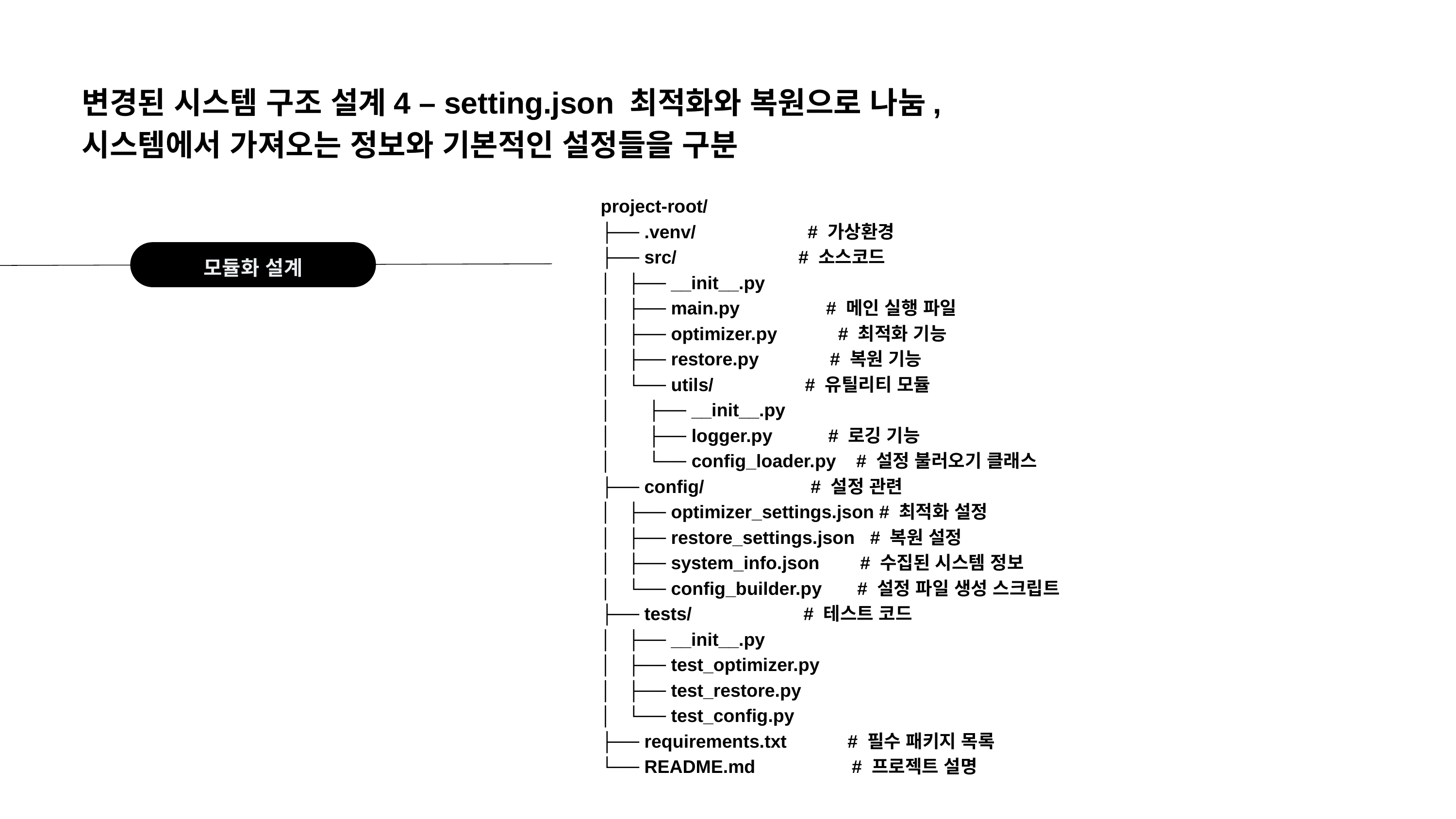

변경된 시스템 구조 설계4 – setting.json 최적화와 복원으로 나눔, 시스템에서 가져오는 정보와 기본적인 설정들을 구분
project-root/
├── .venv/                      # 가상환경
├── src/                        # 소스코드
│   ├── __init__.py
│   ├── main.py                 # 메인 실행 파일
│   ├── optimizer.py            # 최적화 기능
│   ├── restore.py              # 복원 기능
│   └── utils/                  # 유틸리티 모듈
│       ├── __init__.py
│       ├── logger.py           # 로깅 기능
│       └── config_loader.py    # 설정 불러오기 클래스
├── config/                     # 설정 관련
│   ├── optimizer_settings.json # 최적화 설정
│   ├── restore_settings.json   # 복원 설정
│   ├── system_info.json        # 수집된 시스템 정보
│   └── config_builder.py       # 설정 파일 생성 스크립트
├── tests/                      # 테스트 코드
│   ├── __init__.py
│   ├── test_optimizer.py
│   ├── test_restore.py
│   └── test_config.py
├── requirements.txt            # 필수 패키지 목록
└── README.md                   # 프로젝트 설명

모듈화 설계